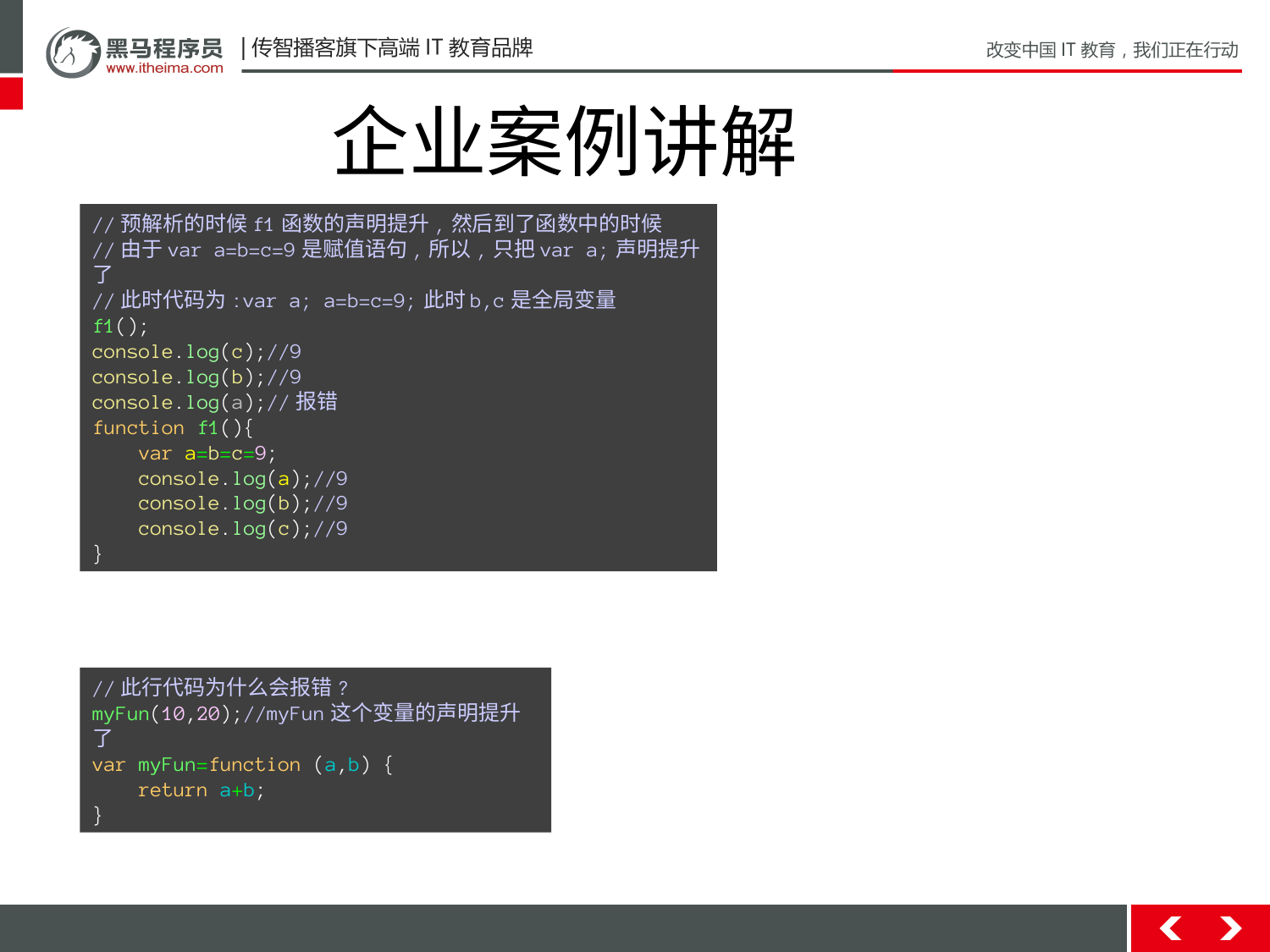

企业案例讲解
//预解析的时候f1函数的声明提升,然后到了函数中的时候
//由于var a=b=c=9是赋值语句,所以,只把var a;声明提升了
//此时代码为:var a; a=b=c=9;此时b,c是全局变量
f1();
console.log(c);//9
console.log(b);//9
console.log(a);//报错
function f1(){
    var a=b=c=9;
    console.log(a);//9
    console.log(b);//9
    console.log(c);//9
}
//此行代码为什么会报错?
myFun(10,20);//myFun这个变量的声明提升了
var myFun=function (a,b) {
    return a+b;
}